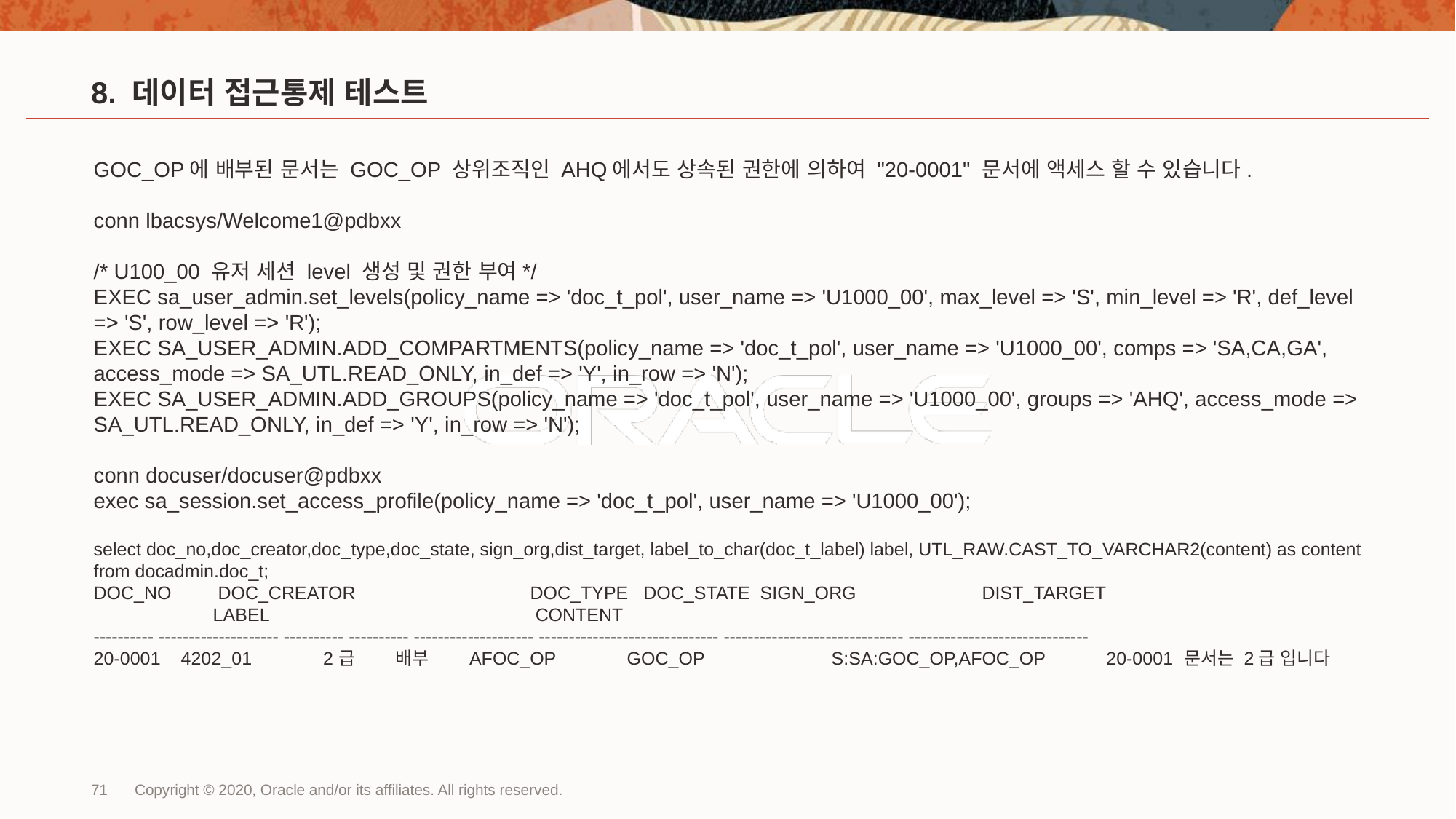

# 8. 데이터 접근통제 테스트
GOC_OP에 배부된 문서는 GOC_OP 상위조직인 AHQ에서도 상속된 권한에 의하여 "20-0001" 문서에 액세스 할 수 있습니다.

conn lbacsys/Welcome1@pdbxx

/* U100_00 유저 세션 level 생성 및 권한 부여*/
EXEC sa_user_admin.set_levels(policy_name => 'doc_t_pol', user_name => 'U1000_00', max_level => 'S', min_level => 'R', def_level => 'S', row_level => 'R');
EXEC SA_USER_ADMIN.ADD_COMPARTMENTS(policy_name => 'doc_t_pol', user_name => 'U1000_00', comps => 'SA,CA,GA', access_mode => SA_UTL.READ_ONLY, in_def => 'Y', in_row => 'N');
EXEC SA_USER_ADMIN.ADD_GROUPS(policy_name => 'doc_t_pol', user_name => 'U1000_00', groups => 'AHQ', access_mode => SA_UTL.READ_ONLY, in_def => 'Y', in_row => 'N');

conn docuser/docuser@pdbxx
exec sa_session.set_access_profile(policy_name => 'doc_t_pol', user_name => 'U1000_00');

select doc_no,doc_creator,doc_type,doc_state, sign_org,dist_target, label_to_char(doc_t_label) label, UTL_RAW.CAST_TO_VARCHAR2(content) as content from docadmin.doc_t;
DOC_NO	   DOC_CREATOR		DOC_TYPE   DOC_STATE  SIGN_ORG		   DIST_TARGET			  LABEL 			 CONTENT
---------- -------------------- ---------- ---------- -------------------- ------------------------------ ------------------------------ ------------------------------
20-0001    4202_01              2급        배부       AFOC_OP              GOC_OP                         S:SA:GOC_OP,AFOC_OP            20-0001 문서는 2급 입니다
71
Copyright © 2020, Oracle and/or its affiliates. All rights reserved.